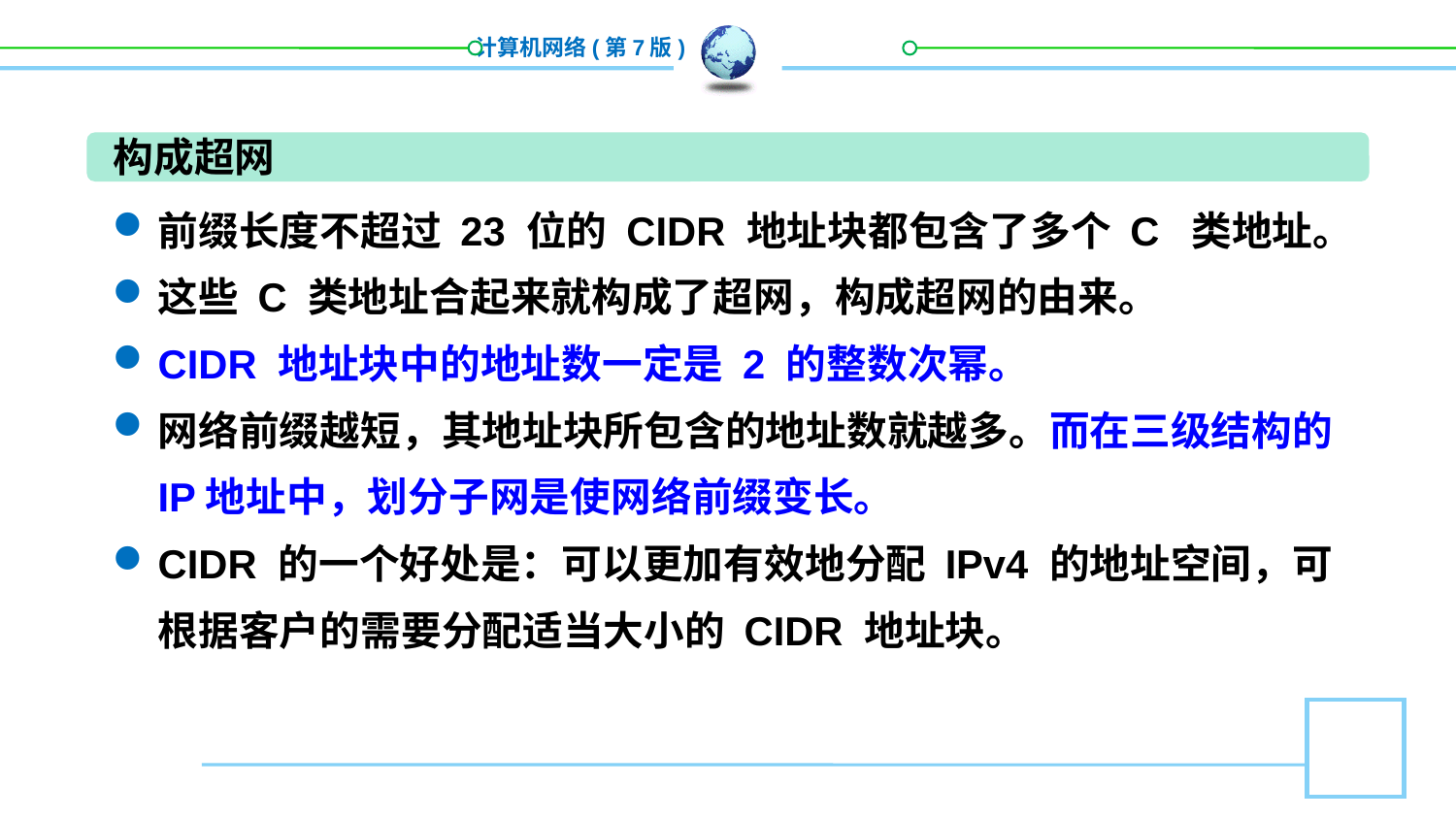

构成超网

前缀长度不超过 23 位的 CIDR 地址块都包含了多个 C  类地址。
这些 C 类地址合起来就构成了超网，构成超网的由来。
CIDR 地址块中的地址数一定是 2 的整数次幂。
网络前缀越短，其地址块所包含的地址数就越多。而在三级结构的IP地址中，划分子网是使网络前缀变长。
CIDR 的一个好处是：可以更加有效地分配 IPv4 的地址空间，可根据客户的需要分配适当大小的 CIDR 地址块。